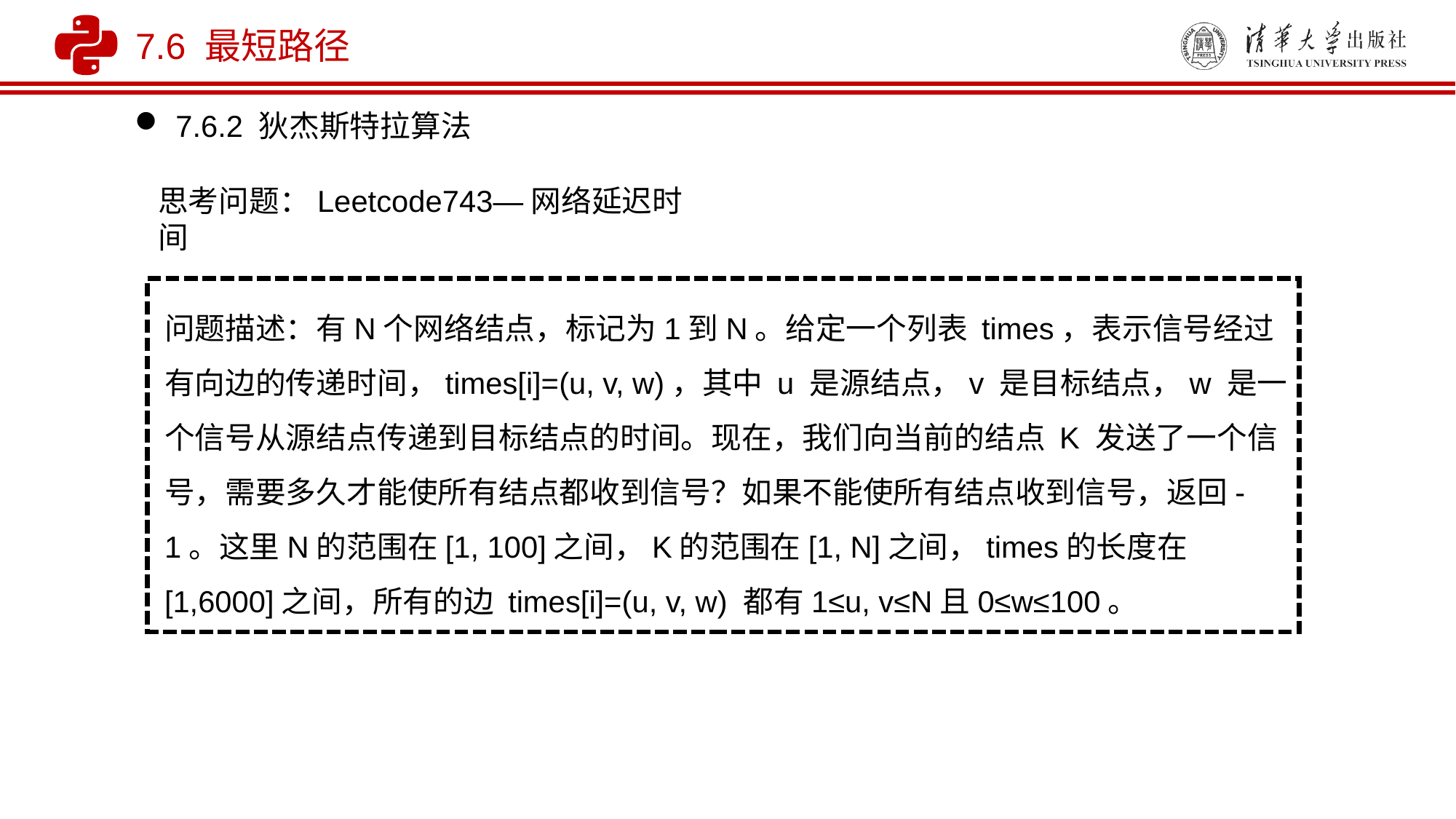

7.6 最短路径
7.6.2 狄杰斯特拉算法
思考问题：Leetcode743—网络延迟时间
问题描述：有N个网络结点，标记为1到N。给定一个列表 times，表示信号经过有向边的传递时间，times[i]=(u, v, w)，其中 u 是源结点，v 是目标结点，w 是一个信号从源结点传递到目标结点的时间。现在，我们向当前的结点 K 发送了一个信号，需要多久才能使所有结点都收到信号？如果不能使所有结点收到信号，返回-1。这里N的范围在[1, 100]之间，K的范围在[1, N]之间，times的长度在[1,6000]之间，所有的边 times[i]=(u, v, w) 都有1≤u, v≤N且0≤w≤100。